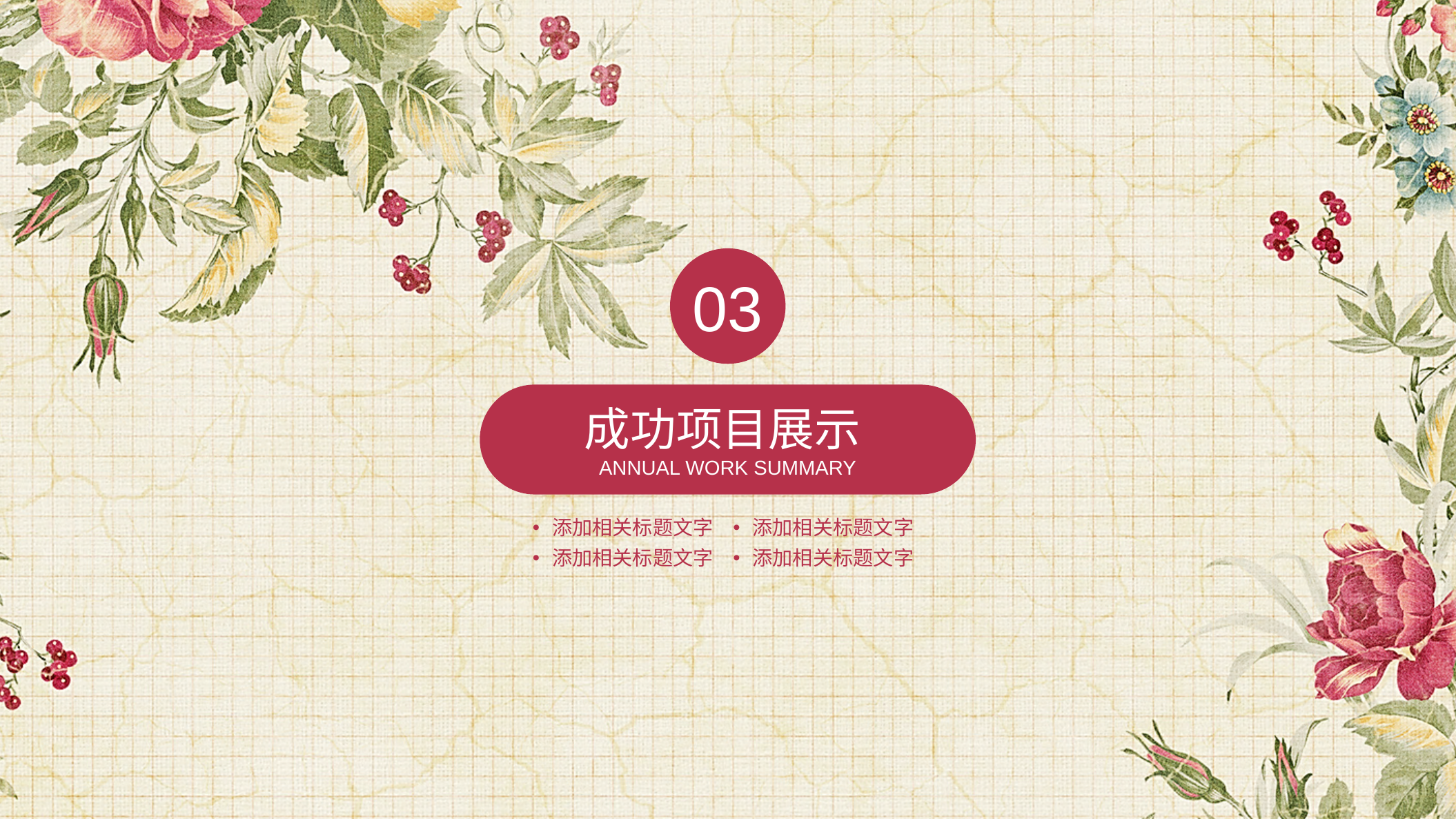

03

成功项目展示ANNUAL WORK SUMMARY
添加相关标题文字
添加相关标题文字
添加相关标题文字
添加相关标题文字